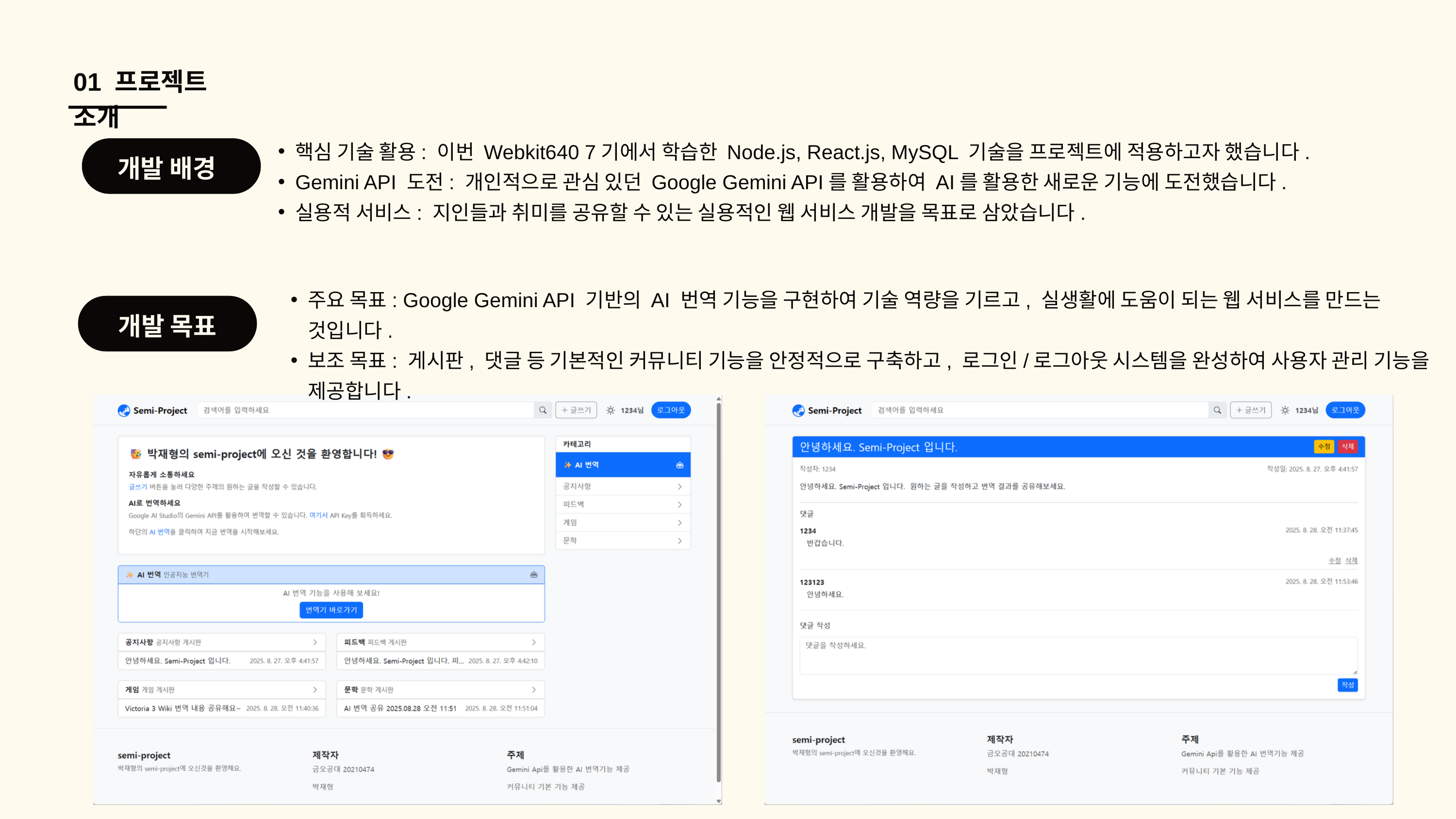

01 프로젝트 소개

핵심 기술 활용: 이번 Webkit640 7기에서 학습한 Node.js, React.js, MySQL 기술을 프로젝트에 적용하고자 했습니다.
Gemini API 도전: 개인적으로 관심 있던 Google Gemini API를 활용하여 AI를 활용한 새로운 기능에 도전했습니다.
실용적 서비스: 지인들과 취미를 공유할 수 있는 실용적인 웹 서비스 개발을 목표로 삼았습니다.

개발 배경
주요 목표: Google Gemini API 기반의 AI 번역 기능을 구현하여 기술 역량을 기르고, 실생활에 도움이 되는 웹 서비스를 만드는 것입니다.
보조 목표: 게시판, 댓글 등 기본적인 커뮤니티 기능을 안정적으로 구축하고, 로그인/로그아웃 시스템을 완성하여 사용자 관리 기능을 제공합니다.

개발 목표